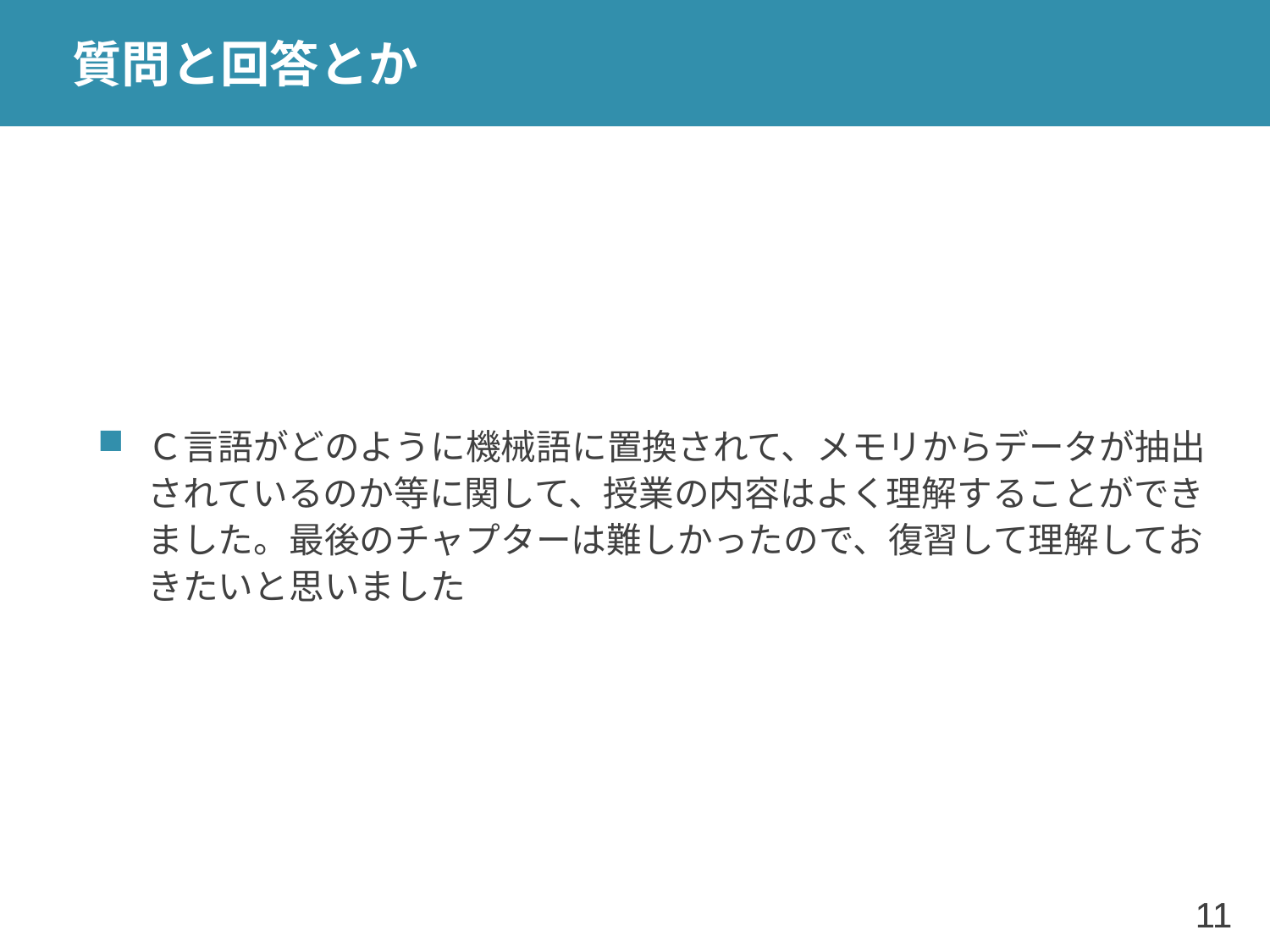

# 質問と回答とか
Ｃ言語がどのように機械語に置換されて、メモリからデータが抽出されているのか等に関して、授業の内容はよく理解することができました。最後のチャプターは難しかったので、復習して理解しておきたいと思いました